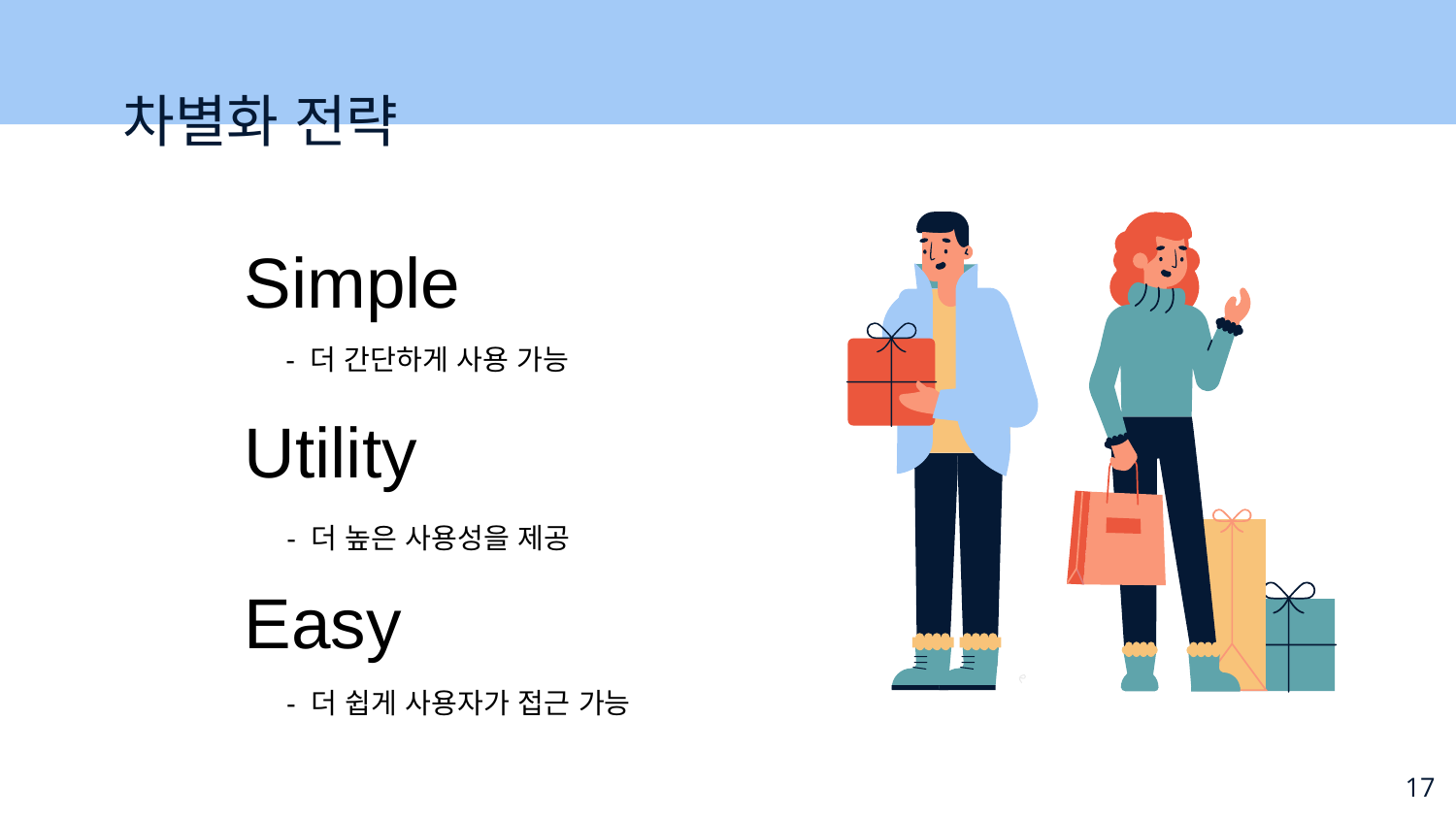

차별화 전략

Simple

Utility

Easy

- 더 간단하게 사용 가능
- 더 높은 사용성을 제공
- 더 쉽게 사용자가 접근 가능
17